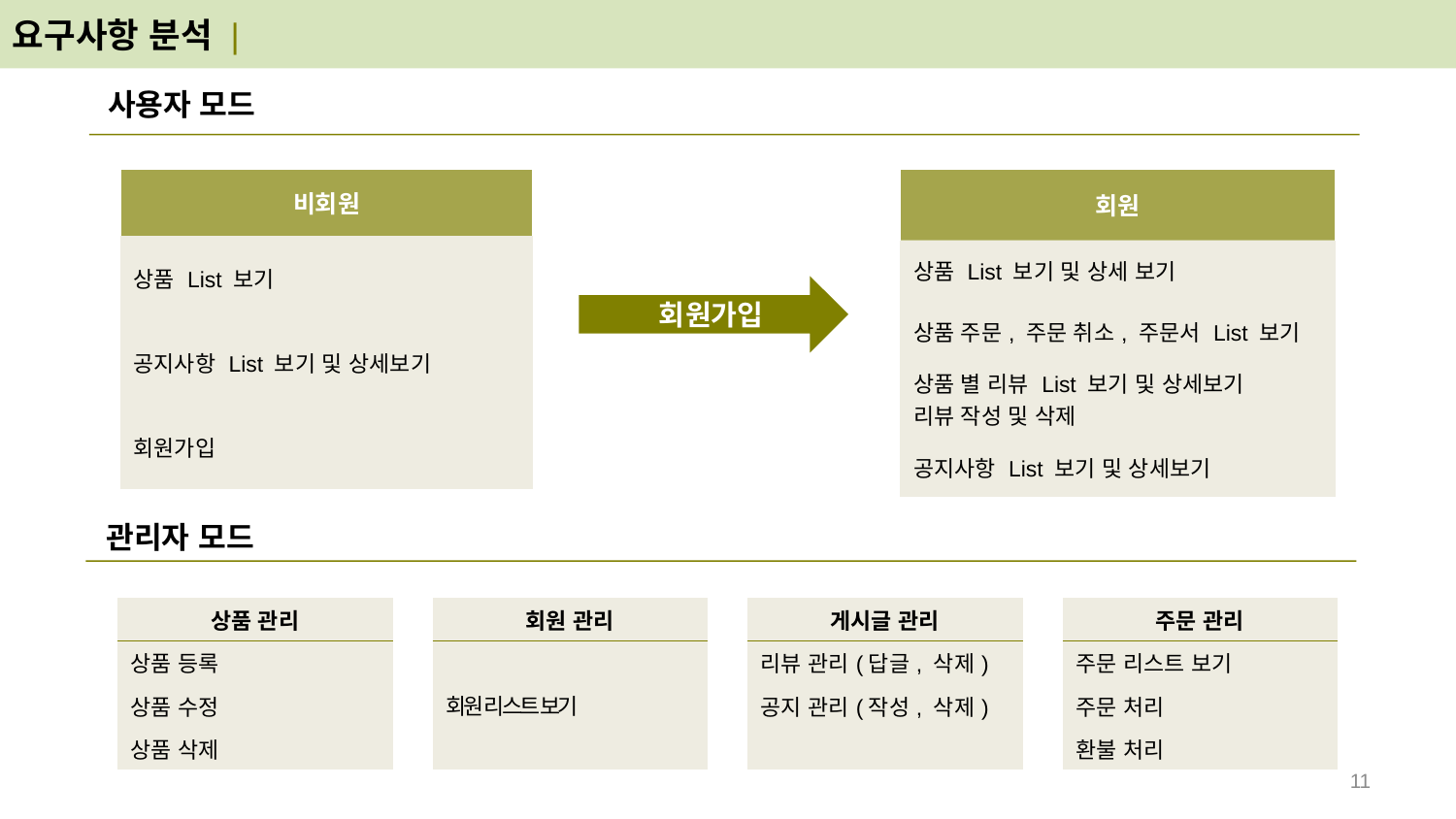

요구사항 분석 |
기준선(좌)
기준선(우)

사용자 모드
기준선(상)
| 비회원 |
| --- |
| 상품 List 보기 |
| 공지사항 List 보기 및 상세보기 |
| 회원가입 |
| 회원 |
| --- |
| 상품 List 보기 및 상세 보기 |
| 상품 주문, 주문 취소, 주문서 List 보기 |
| 상품 별 리뷰 List 보기 및 상세보기 리뷰 작성 및 삭제 |
| 공지사항 List 보기 및 상세보기 |
 회원가입
관리자 모드
| 상품 관리 |
| --- |
| 상품 등록 |
| 상품 수정 |
| 상품 삭제 |
| 회원 관리 |
| --- |
| 회원 리스트 보기 |
| 게시글 관리 |
| --- |
| 리뷰 관리(답글, 삭제) |
| 공지 관리(작성, 삭제) |
|  |
| 주문 관리 |
| --- |
| 주문 리스트 보기 |
| 주문 처리 |
| 환불 처리 |
기준선(하)
11